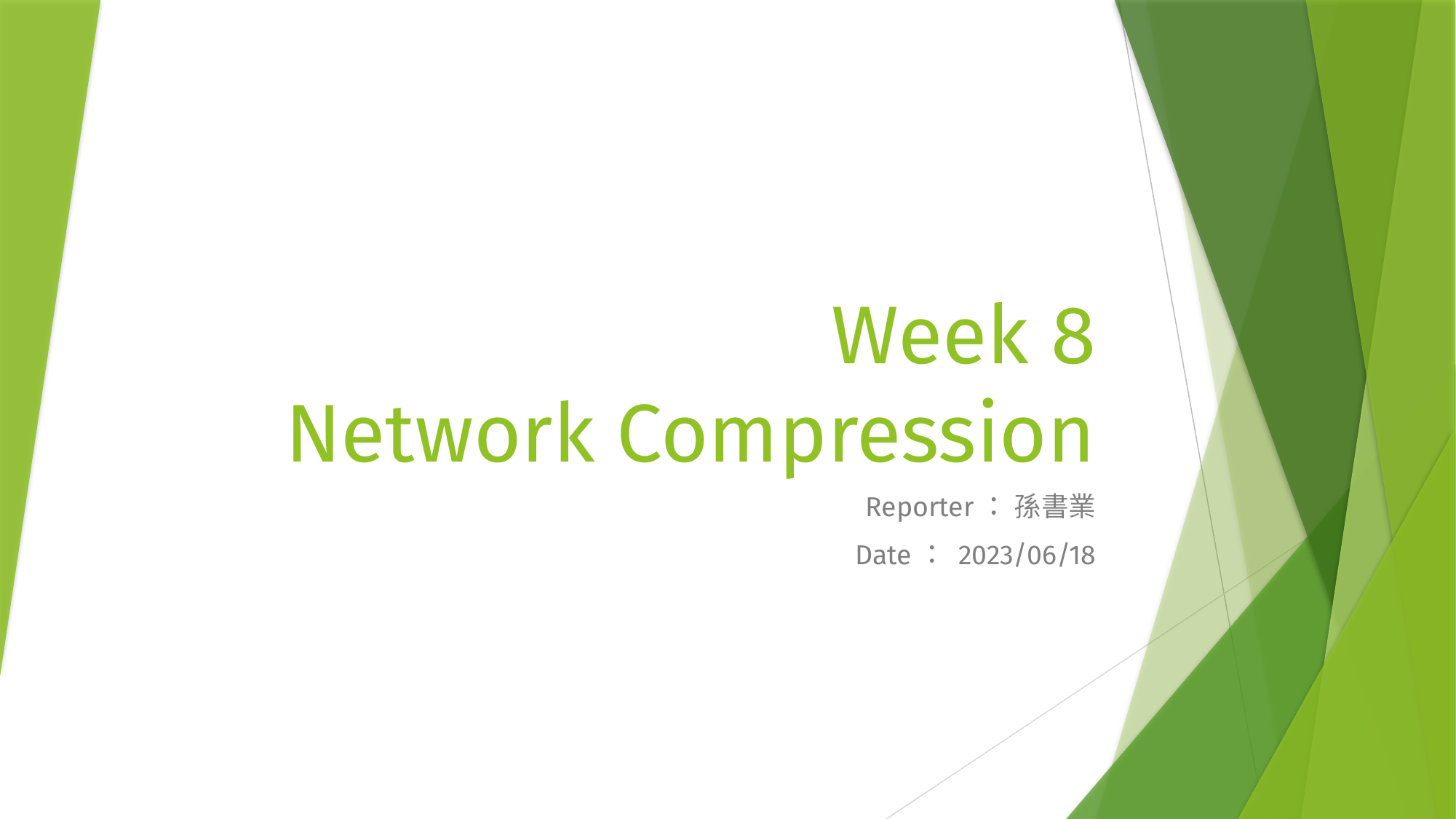

# Week 8 Network Compression
Reporter： 孫書業
Date： 2023/06/18